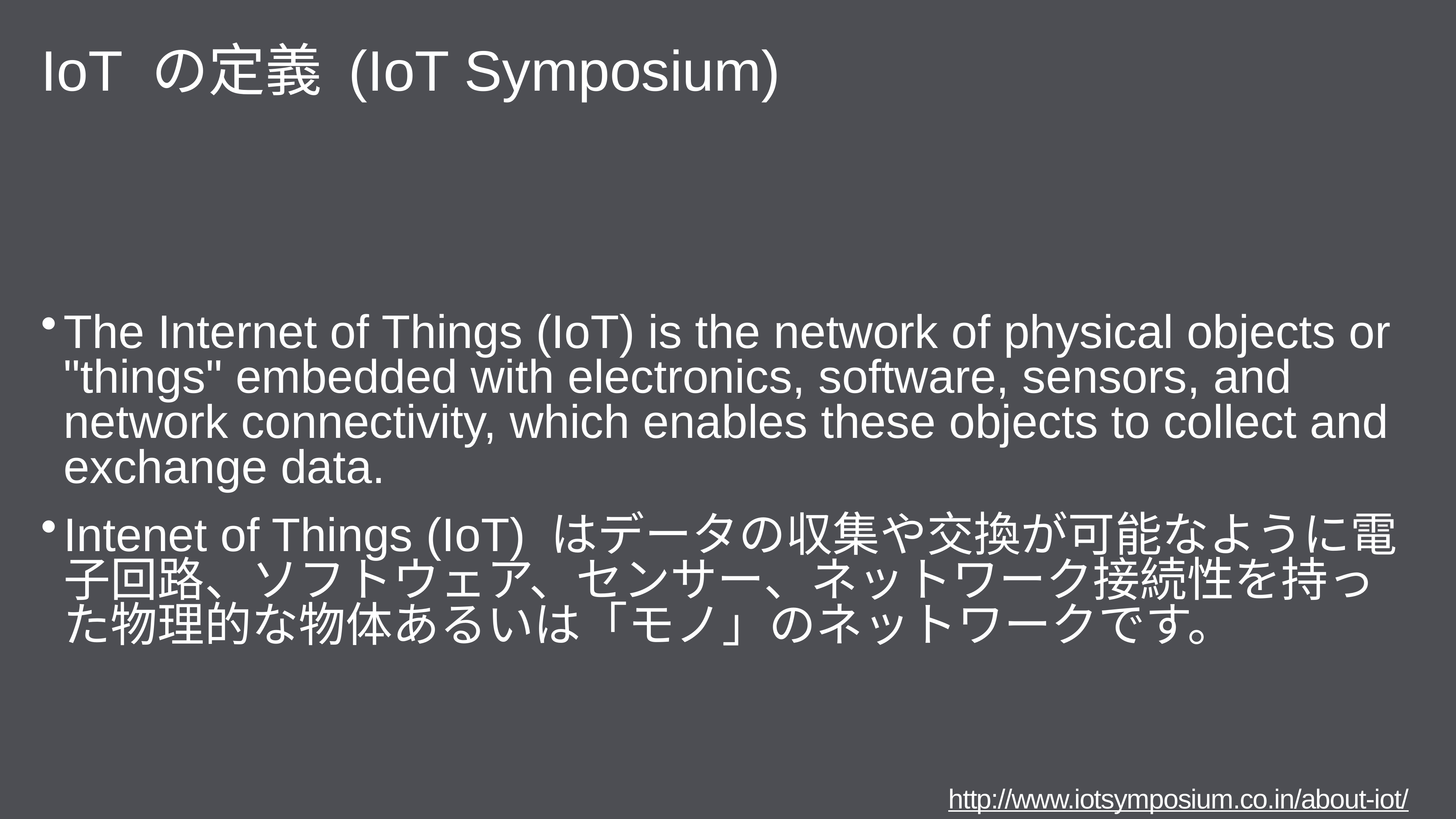

# IoT の定義 (IoT Symposium)
The Internet of Things (IoT) is the network of physical objects or "things" embedded with electronics, software, sensors, and network connectivity, which enables these objects to collect and exchange data.
Intenet of Things (IoT) はデータの収集や交換が可能なように電子回路、ソフトウェア、センサー、ネットワーク接続性を持った物理的な物体あるいは「モノ」のネットワークです。
http://www.iotsymposium.co.in/about-iot/
8